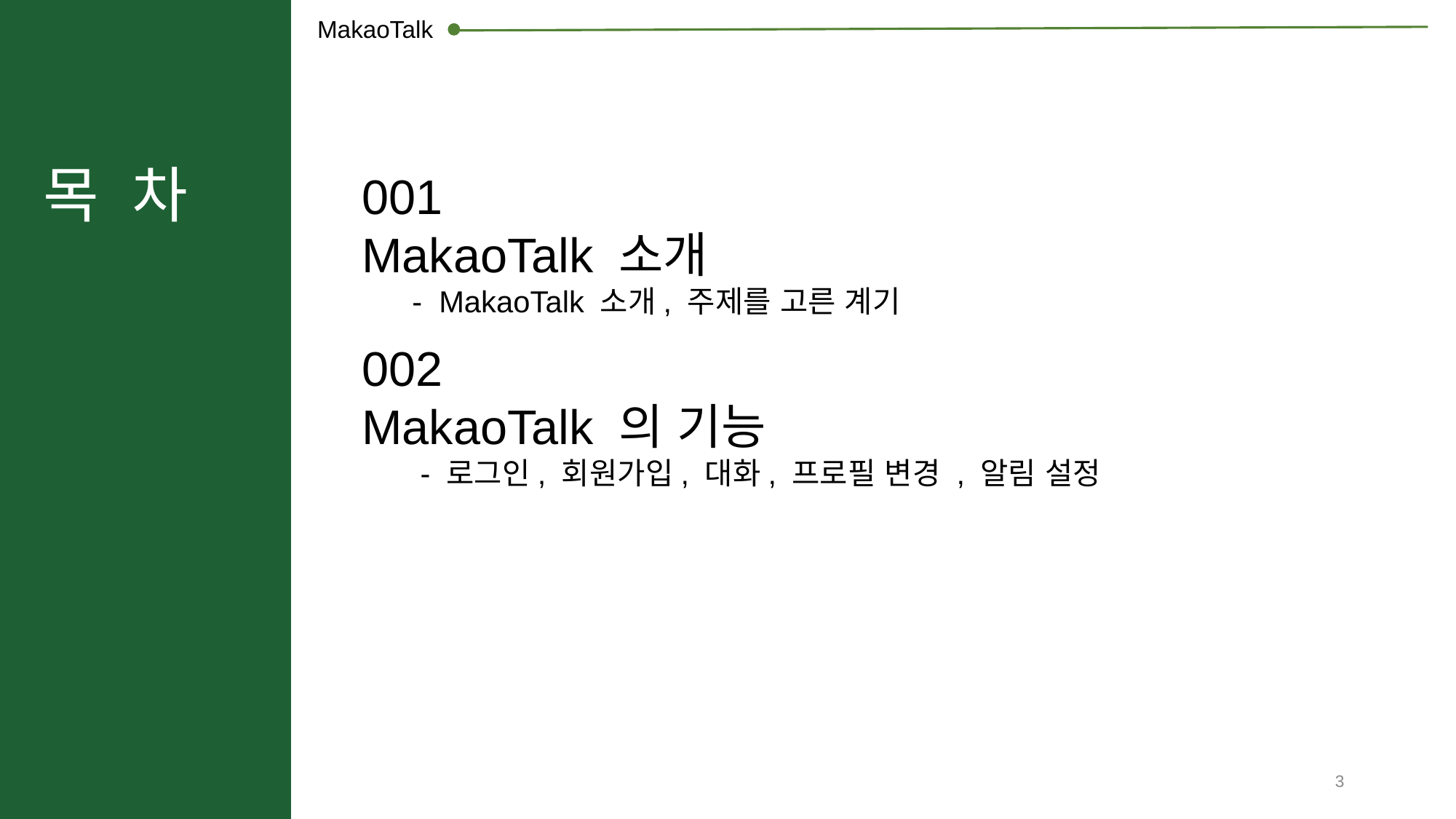

MakaoTalk

001
MakaoTalk 소개
      -  MakaoTalk 소개, 주제를 고른 계기

002
MakaoTalk 의 기능
       - 로그인, 회원가입, 대화, 프로필 변경 , 알림 설정
목  차
3